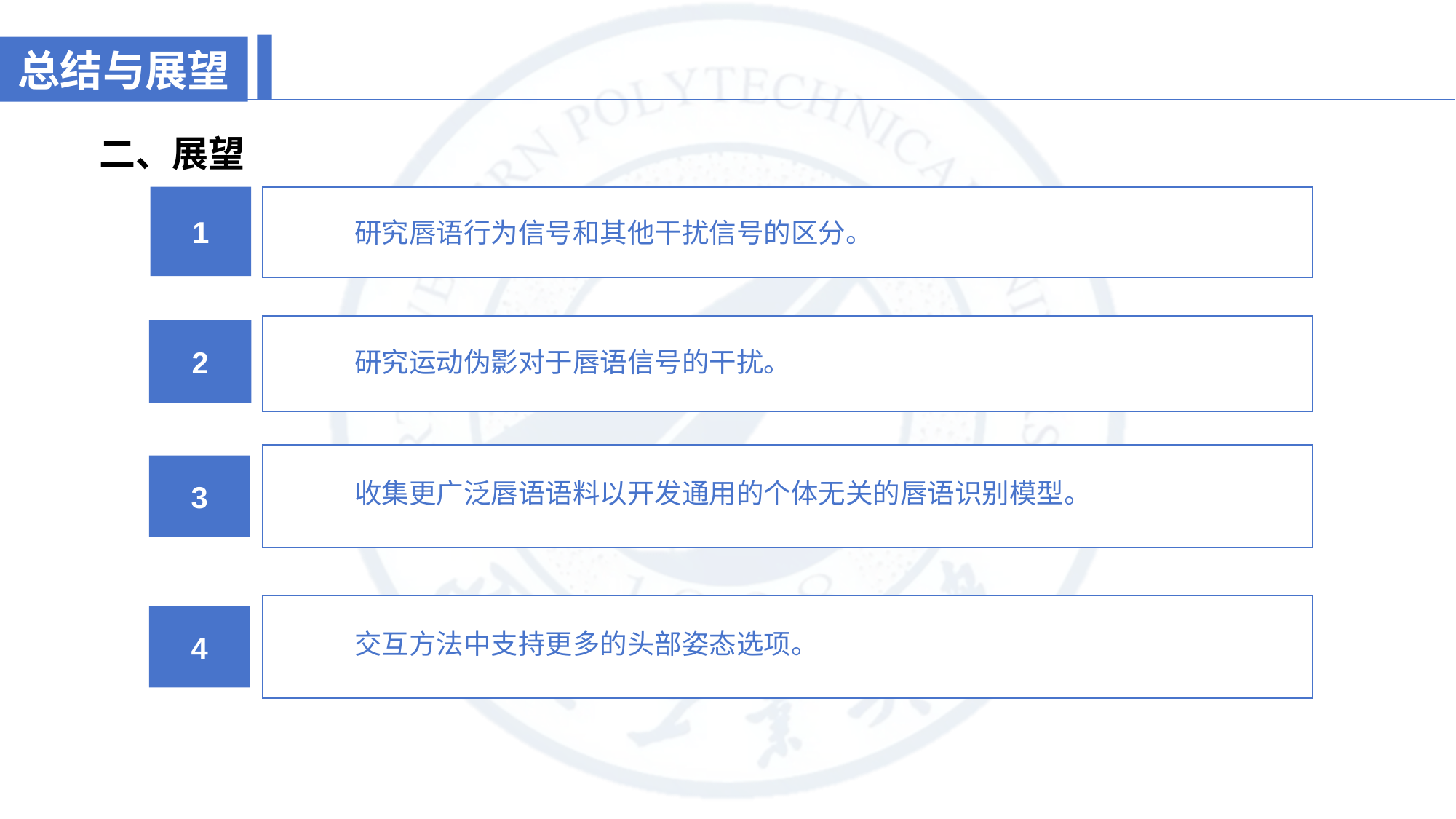

总结与展望
二、展望
1

研究唇语行为信号和其他干扰信号的区分。

2
研究运动伪影对于唇语信号的干扰。

3
收集更广泛唇语语料以开发通用的个体无关的唇语识别模型。

4
交互方法中支持更多的头部姿态选项。